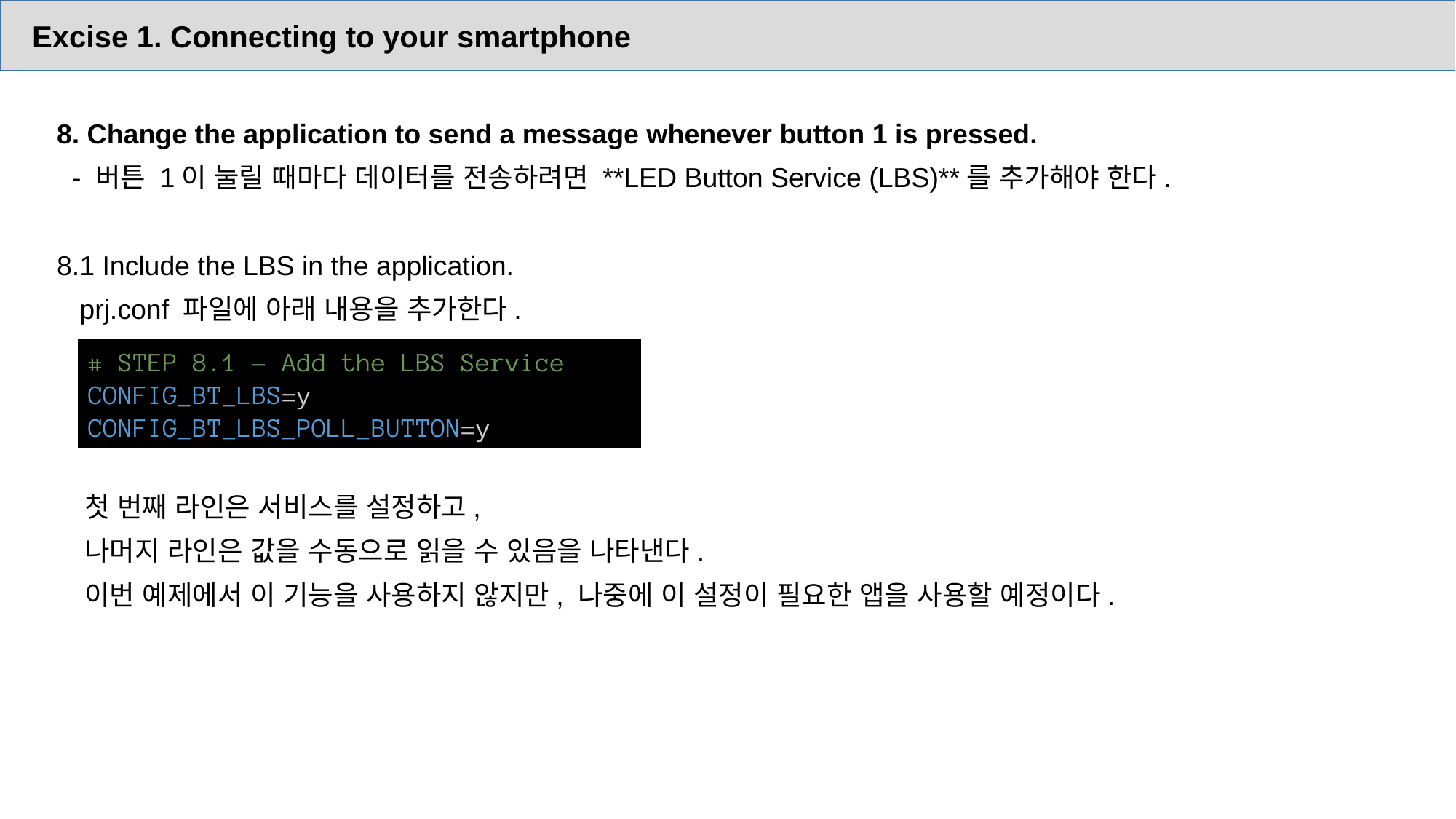

Excise 1. Connecting to your smartphone
8. Change the application to send a message whenever button 1 is pressed.
  - 버튼 1이 눌릴 때마다 데이터를 전송하려면 **LED Button Service (LBS)**를 추가해야 한다.

8.1 Include the LBS in the application.
   prj.conf 파일에 아래 내용을 추가한다.
# STEP 8.1 - Add the LBS Service
CONFIG_BT_LBS=y
CONFIG_BT_LBS_POLL_BUTTON=y
첫 번째 라인은 서비스를 설정하고,
나머지 라인은 값을 수동으로 읽을 수 있음을 나타낸다.
이번 예제에서 이 기능을 사용하지 않지만, 나중에 이 설정이 필요한 앱을 사용할 예정이다.